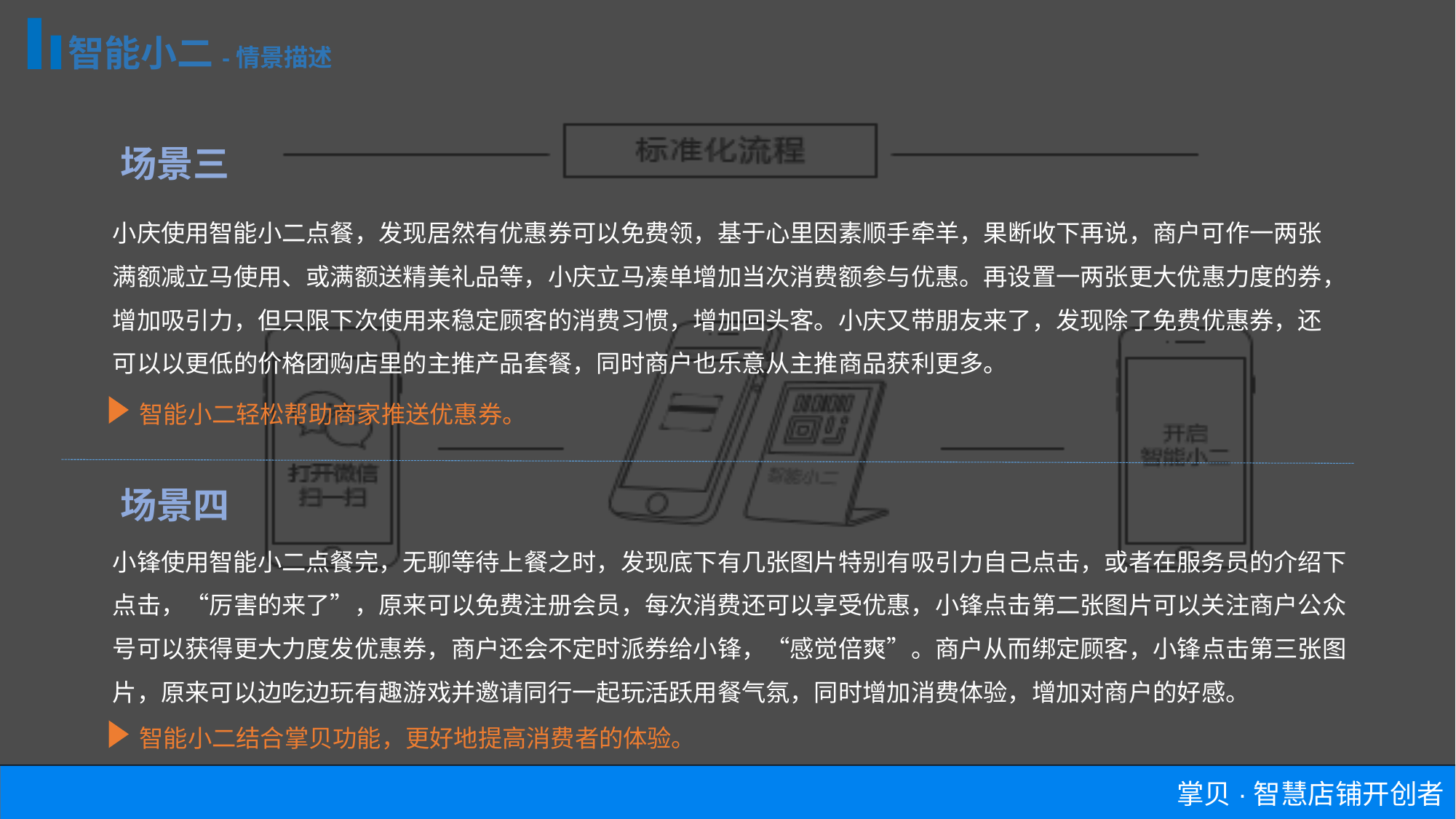

智能小二-情景描述

场景三
小庆使用智能小二点餐，发现居然有优惠券可以免费领，基于心里因素顺手牵羊，果断收下再说，商户可作一两张满额减立马使用、或满额送精美礼品等，小庆立马凑单增加当次消费额参与优惠。再设置一两张更大优惠力度的券，增加吸引力，但只限下次使用来稳定顾客的消费习惯，增加回头客。小庆又带朋友来了，发现除了免费优惠券，还可以以更低的价格团购店里的主推产品套餐，同时商户也乐意从主推商品获利更多。
智能小二轻松帮助商家推送优惠券。

场景四
小锋使用智能小二点餐完，无聊等待上餐之时，发现底下有几张图片特别有吸引力自己点击，或者在服务员的介绍下点击，“厉害的来了”，原来可以免费注册会员，每次消费还可以享受优惠，小锋点击第二张图片可以关注商户公众号可以获得更大力度发优惠券，商户还会不定时派券给小锋，“感觉倍爽”。商户从而绑定顾客，小锋点击第三张图片，原来可以边吃边玩有趣游戏并邀请同行一起玩活跃用餐气氛，同时增加消费体验，增加对商户的好感。
智能小二结合掌贝功能，更好地提高消费者的体验。